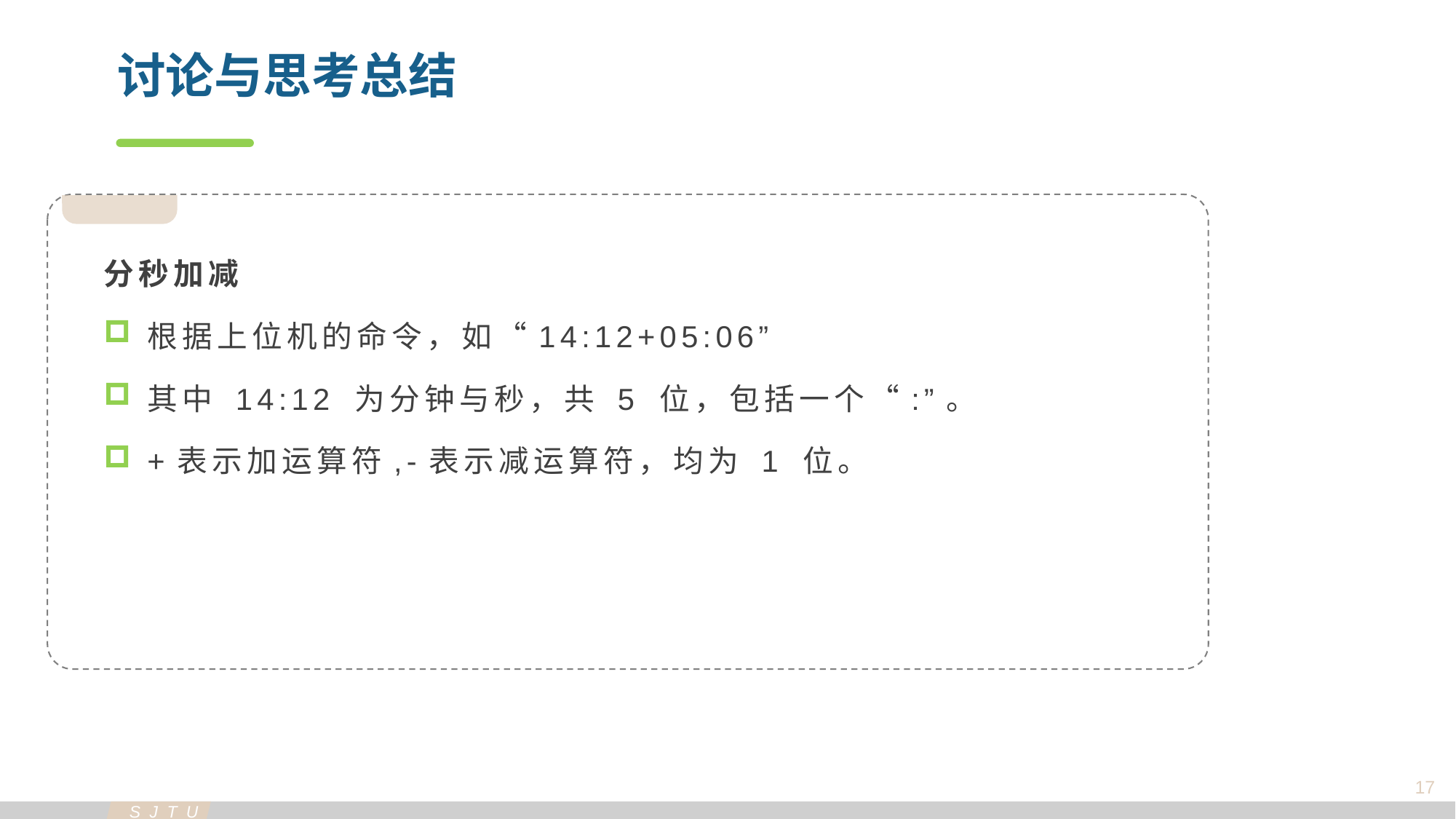

讨论与思考总结

分秒加减
根据上位机的命令，如“14:12+05:06”
其中 14:12 为分钟与秒，共 5 位，包括一个“:”。
+表示加运算符,-表示减运算符，均为 1 位。
17